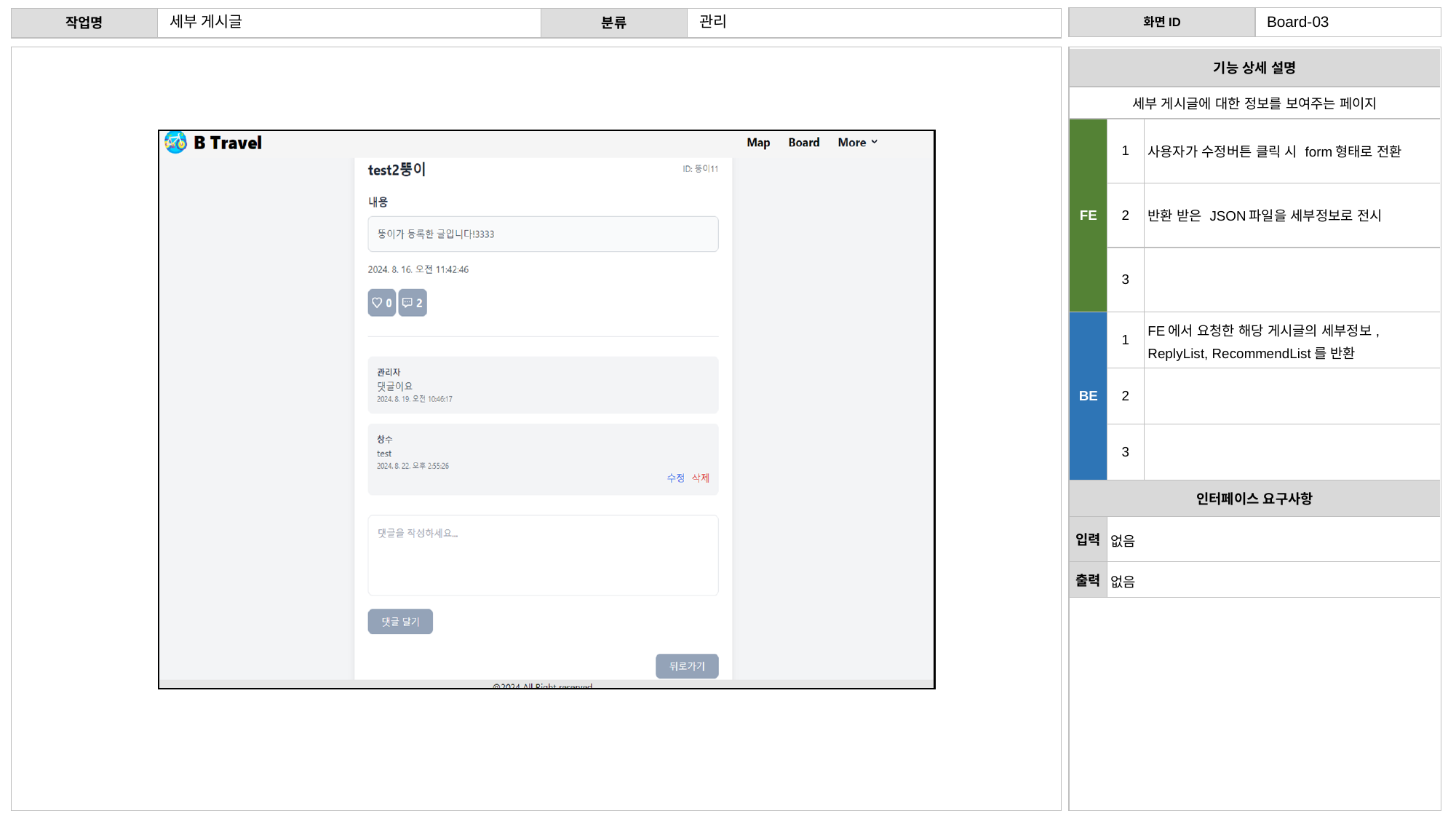

세부 게시글
관리
Board-03

| 기능 상세 설명 | 기능 상세 설명 |  |
| --- | --- | --- |
| 세부 게시글에 대한 정보를 보여주는 페이지 | 서비스 이용을 위한 회원 가입 | 서비스 이용을 위한 회원 가입 |
| FE | 1 | 사용자가 수정버튼 클릭 시 form형태로 전환 |
|  | 2 | 반환 받은 JSON파일을 세부정보로 전시 |
|  | 3 |  |
| BE | 1 | FE에서 요청한 해당 게시글의 세부정보, ReplyList, RecommendList를 반환 |
|  | 2 |  |
|  | 3 |  |
| 인터페이스 요구사항 | 인터페이스 요구사항 |  |
| 입력 | 없음 | 이메일(아이디), 이름, 비밀번호, 비밀번호 확인 입력 후 회원 가입 버튼 클릭 |
| 출력 | 없음 | 로그인 페이지 |

세부 게시글